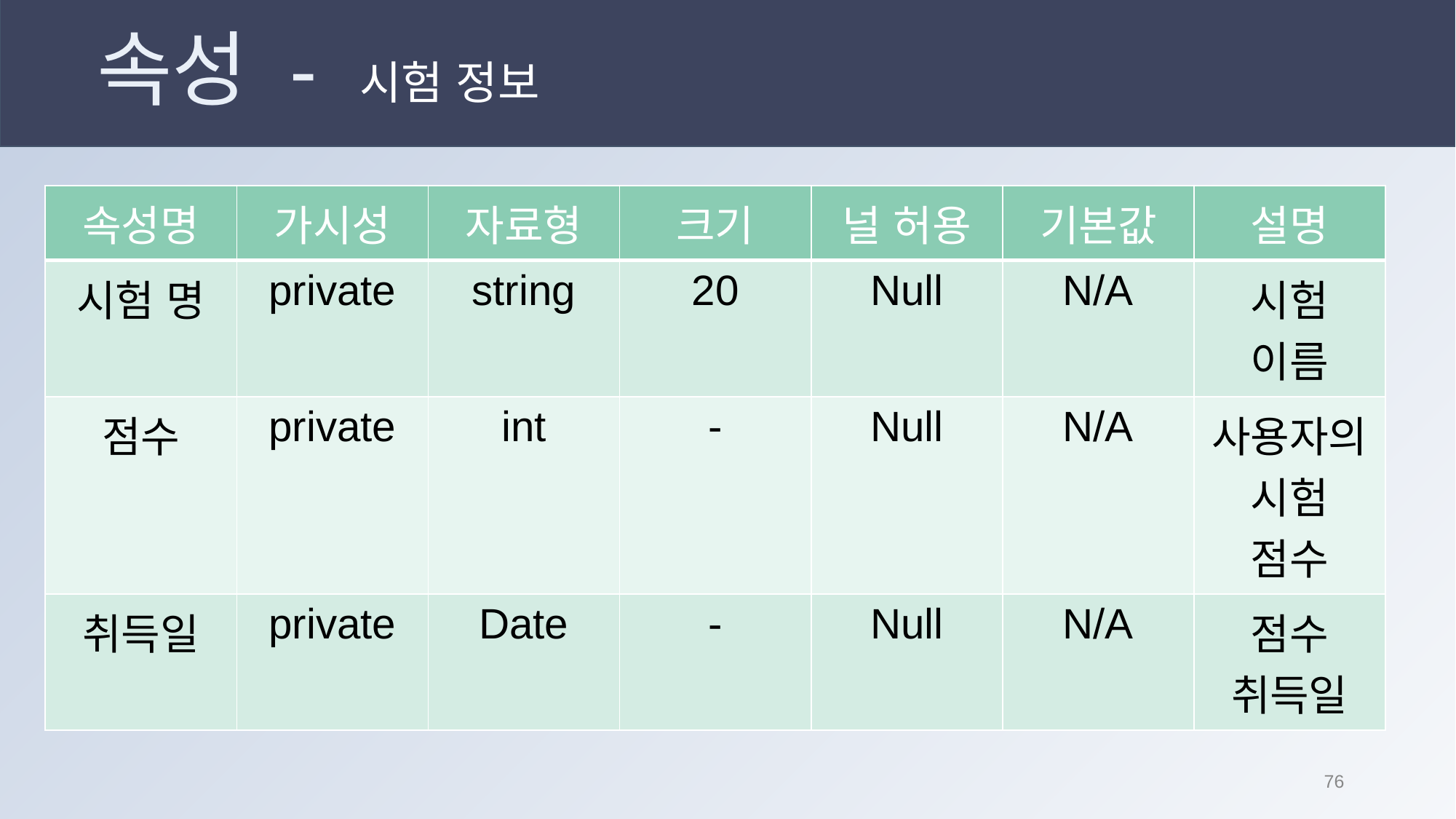

# 속성 - 시험 정보

| 속성명 | 가시성 | 자료형 | 크기 | 널 허용 | 기본값 | 설명 |
| --- | --- | --- | --- | --- | --- | --- |
| 시험 명 | private | string | 20 | Null | N/A | 시험 이름 |
| 점수 | private | int | - | Null | N/A | 사용자의 시험 점수 |
| 취득일 | private | Date | - | Null | N/A | 점수 취득일 |
76